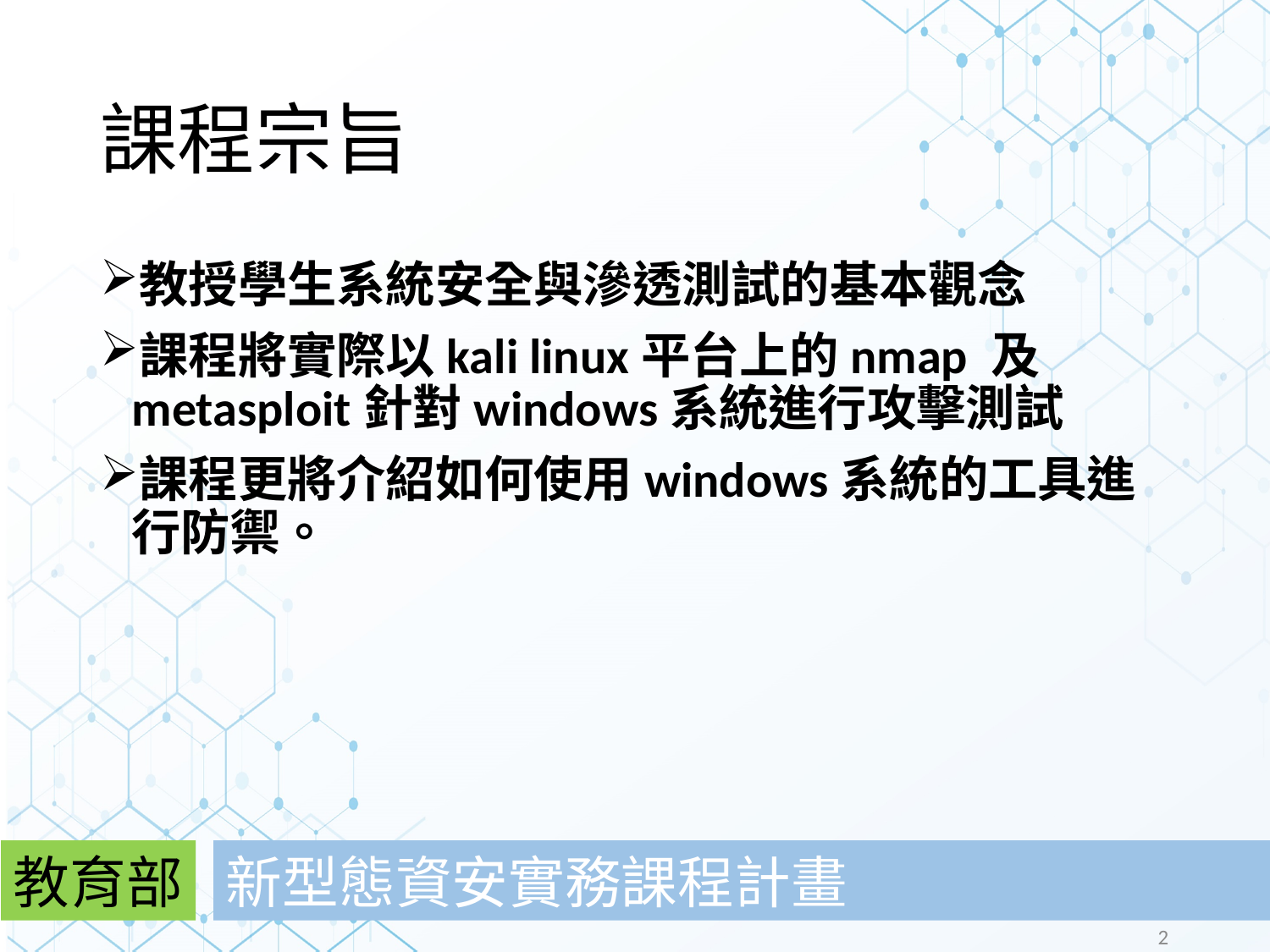

# 課程宗旨
教授學生系統安全與滲透測試的基本觀念
課程將實際以kali linux平台上的nmap 及metasploit針對windows系統進行攻擊測試
課程更將介紹如何使用windows系統的工具進行防禦。
教育部
新型態資安實務課程計畫
2